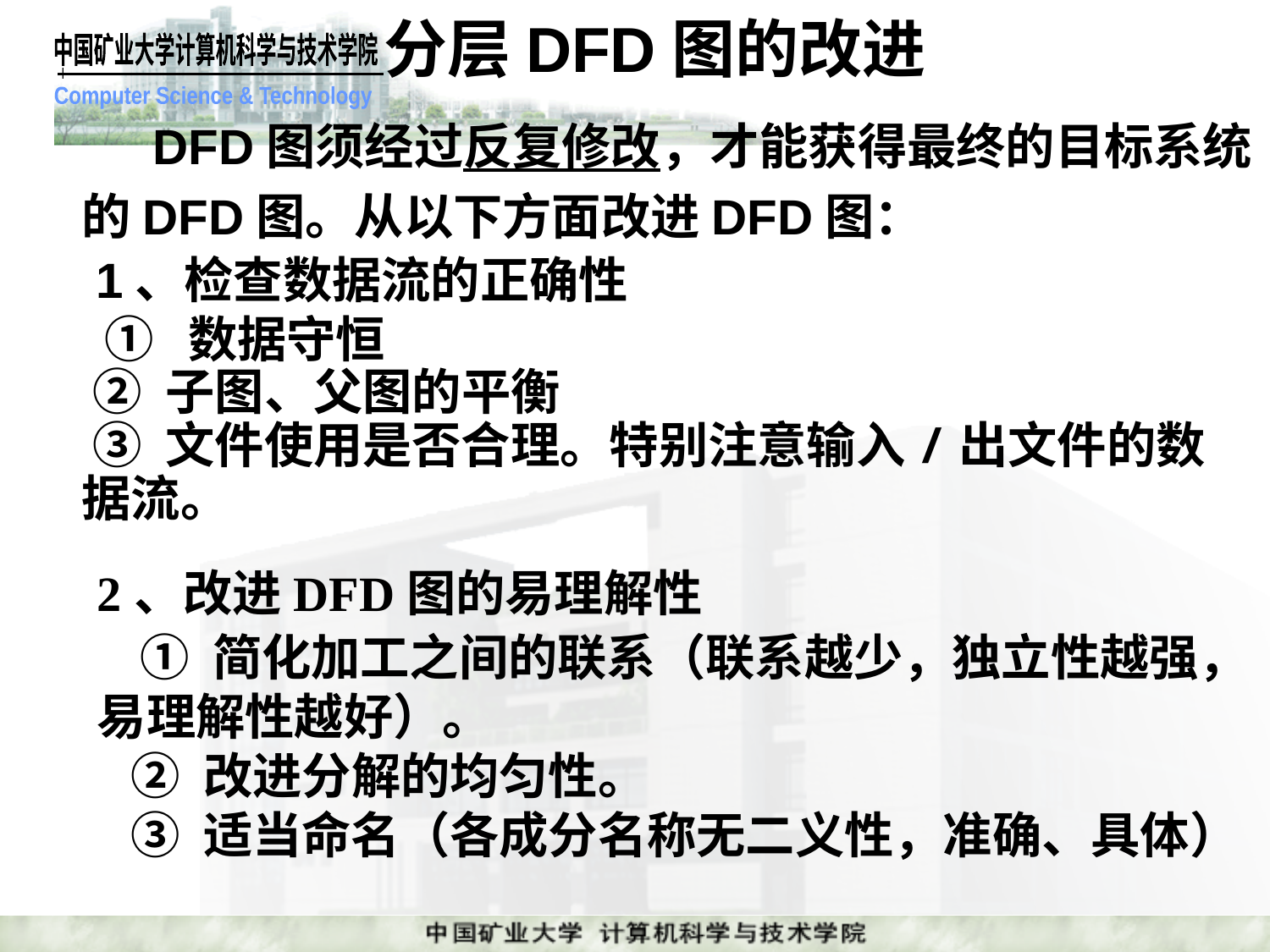

# 分层DFD图的改进
            DFD图须经过反复修改，才能获得最终的目标系统
的DFD图。从以下方面改进DFD图：
 1、检查数据流的正确性
  ①  数据守恒
 ② 子图、父图的平衡
 ③ 文件使用是否合理。特别注意输入/出文件的数
据流。
2、改进DFD图的易理解性
   ① 简化加工之间的联系（联系越少，独立性越强，
易理解性越好）。
   ② 改进分解的均匀性。
   ③ 适当命名（各成分名称无二义性，准确、具体）